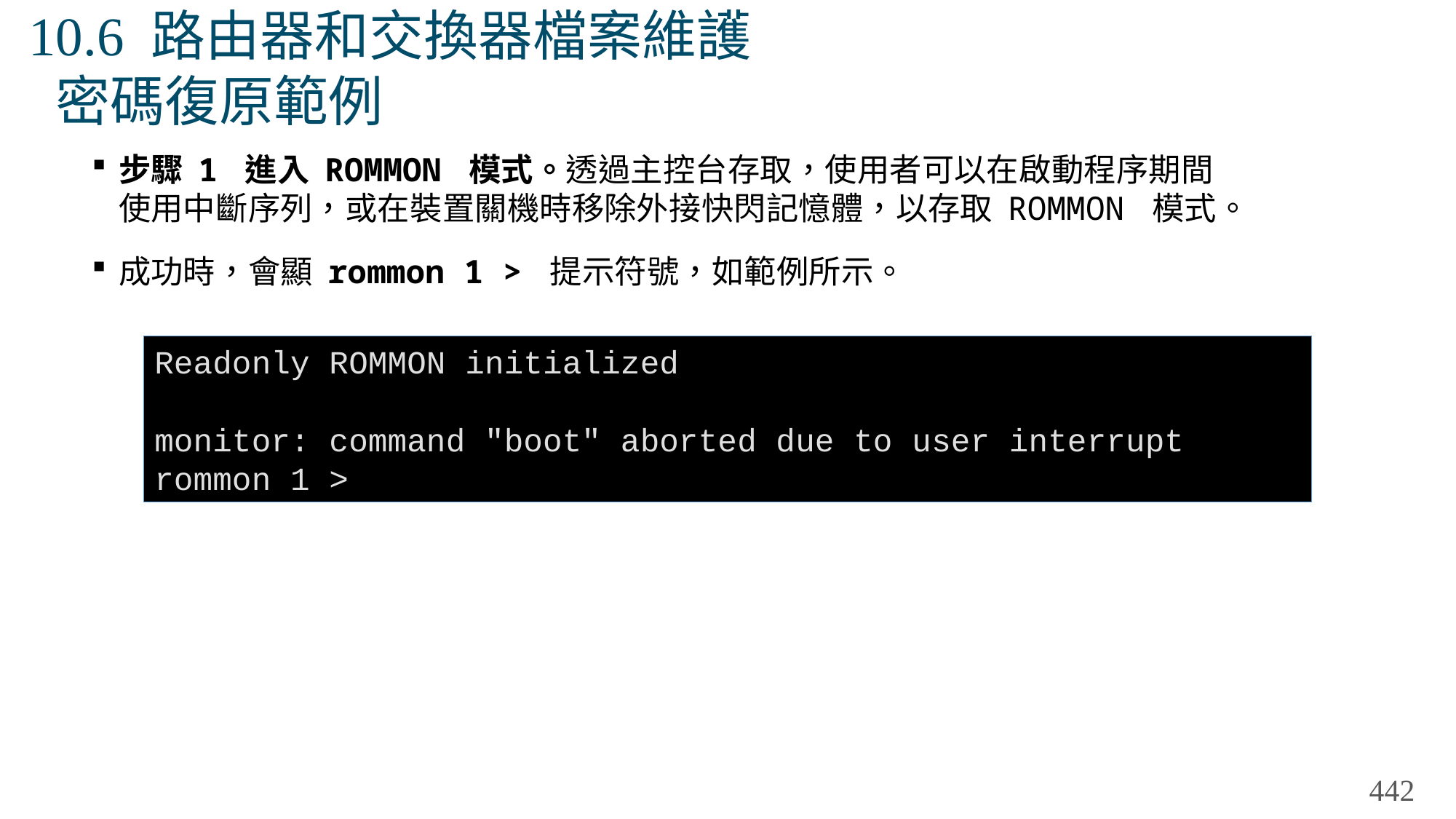

# 10.6 路由器和交換器檔案維護 密碼復原範例
步驟 1 進入 ROMMON 模式。透過主控台存取，使用者可以在啟動程序期間使用中斷序列，或在裝置關機時移除外接快閃記憶體，以存取 ROMMON 模式。
成功時，會顯 rommon 1 > 提示符號，如範例所示。
Readonly ROMMON initialized

monitor: command "boot" aborted due to user interrupt
rommon 1 >
442